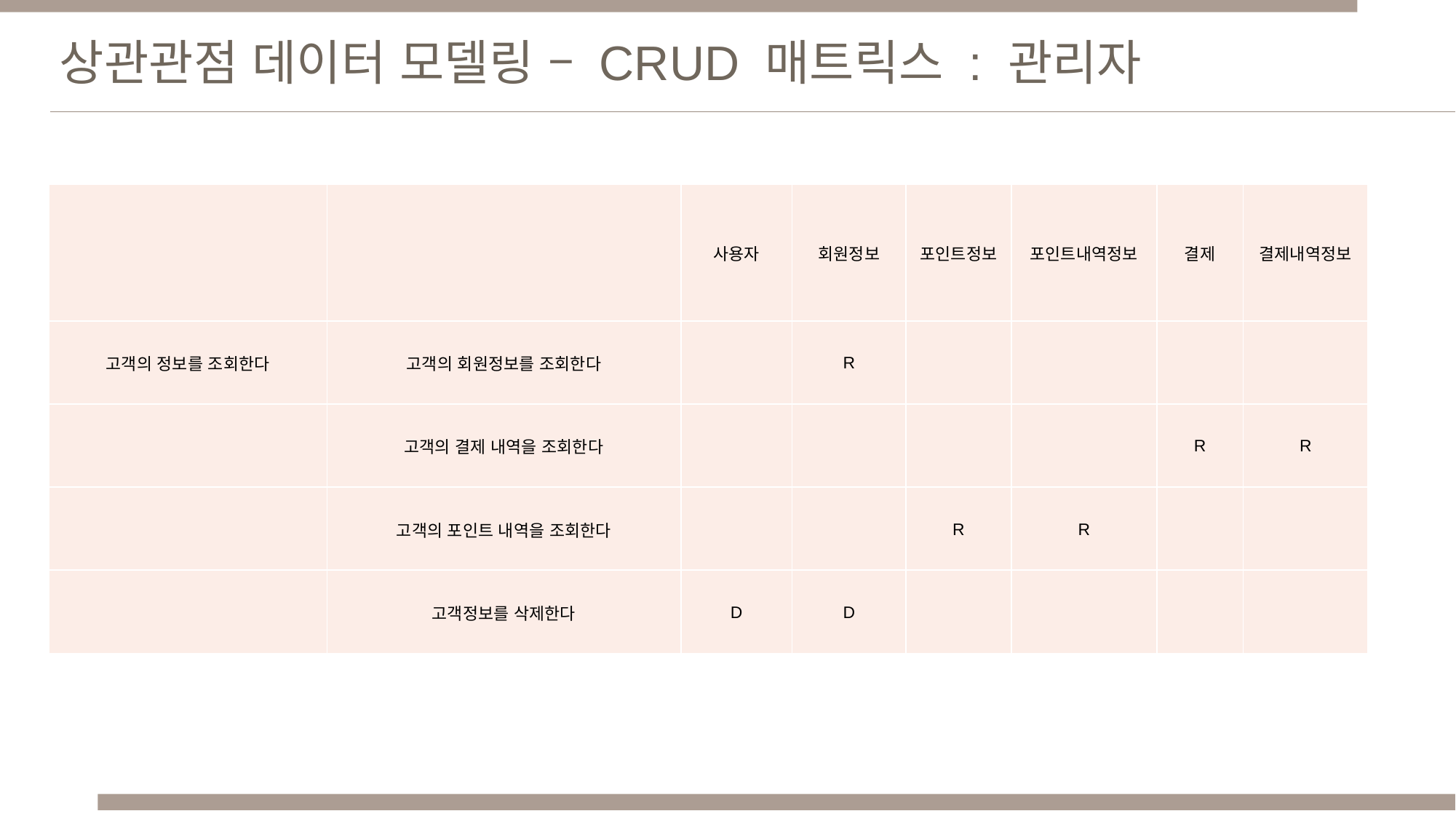

상관관점 데이터 모델링 – CRUD 매트릭스 : 관리자
|  |  | 사용자 | 회원정보 | 포인트정보 | 포인트내역정보 | 결제 | 결제내역정보 |
| --- | --- | --- | --- | --- | --- | --- | --- |
| 고객의 정보를 조회한다 | 고객의 회원정보를 조회한다 |  | R |  |  |  |  |
|  | 고객의 결제 내역을 조회한다 |  |  |  |  | R | R |
|  | 고객의 포인트 내역을 조회한다 |  |  | R | R |  |  |
|  | 고객정보를 삭제한다 | D | D |  |  |  |  |